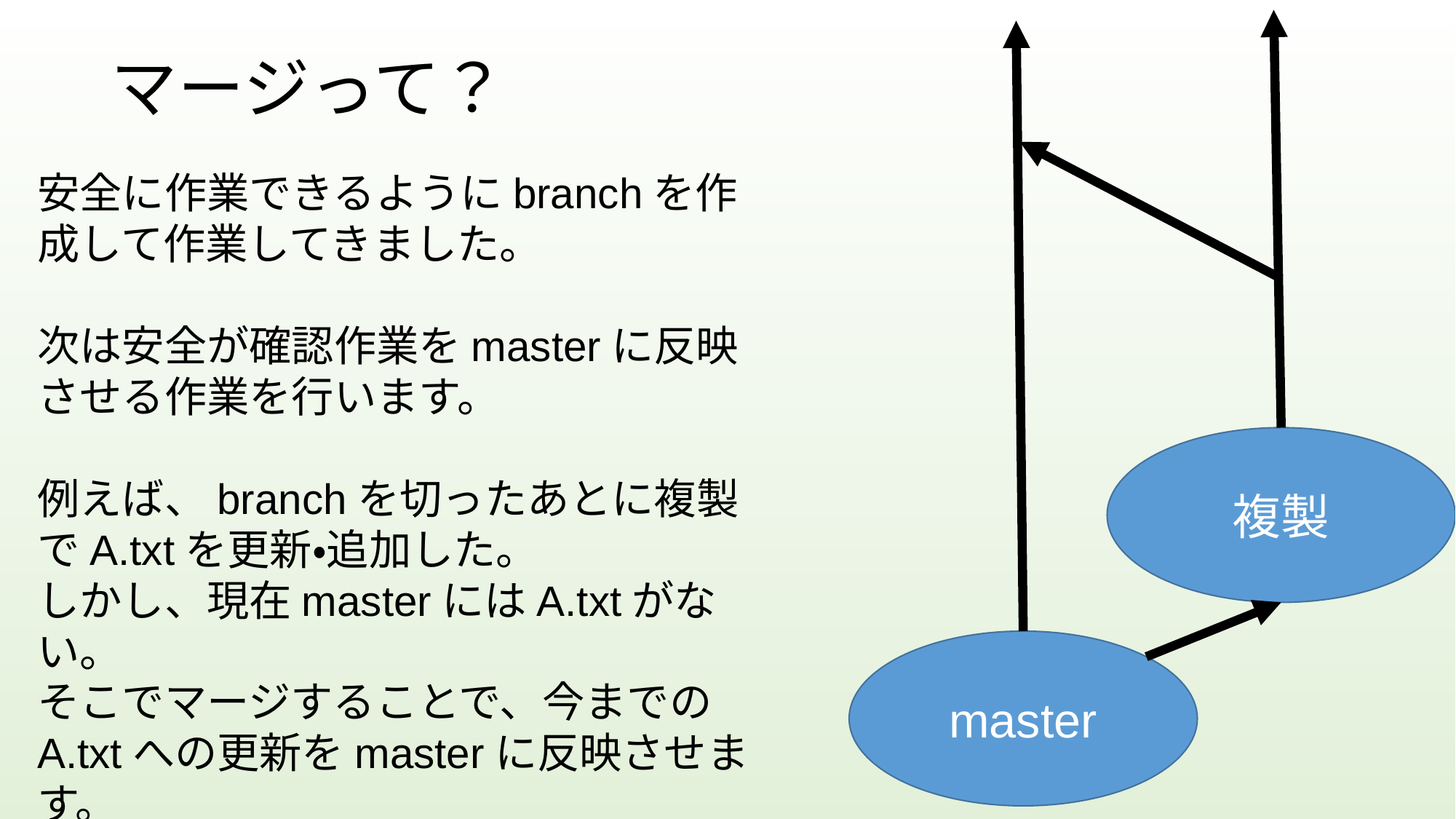

# マージって？
安全に作業できるようにbranchを作成して作業してきました。

次は安全が確認作業をmasterに反映させる作業を行います。

例えば、branchを切ったあとに複製でA.txtを更新・追加した。
しかし、現在masterにはA.txtがない。
そこでマージすることで、今までのA.txtへの更新をmasterに反映させます。
複製
master